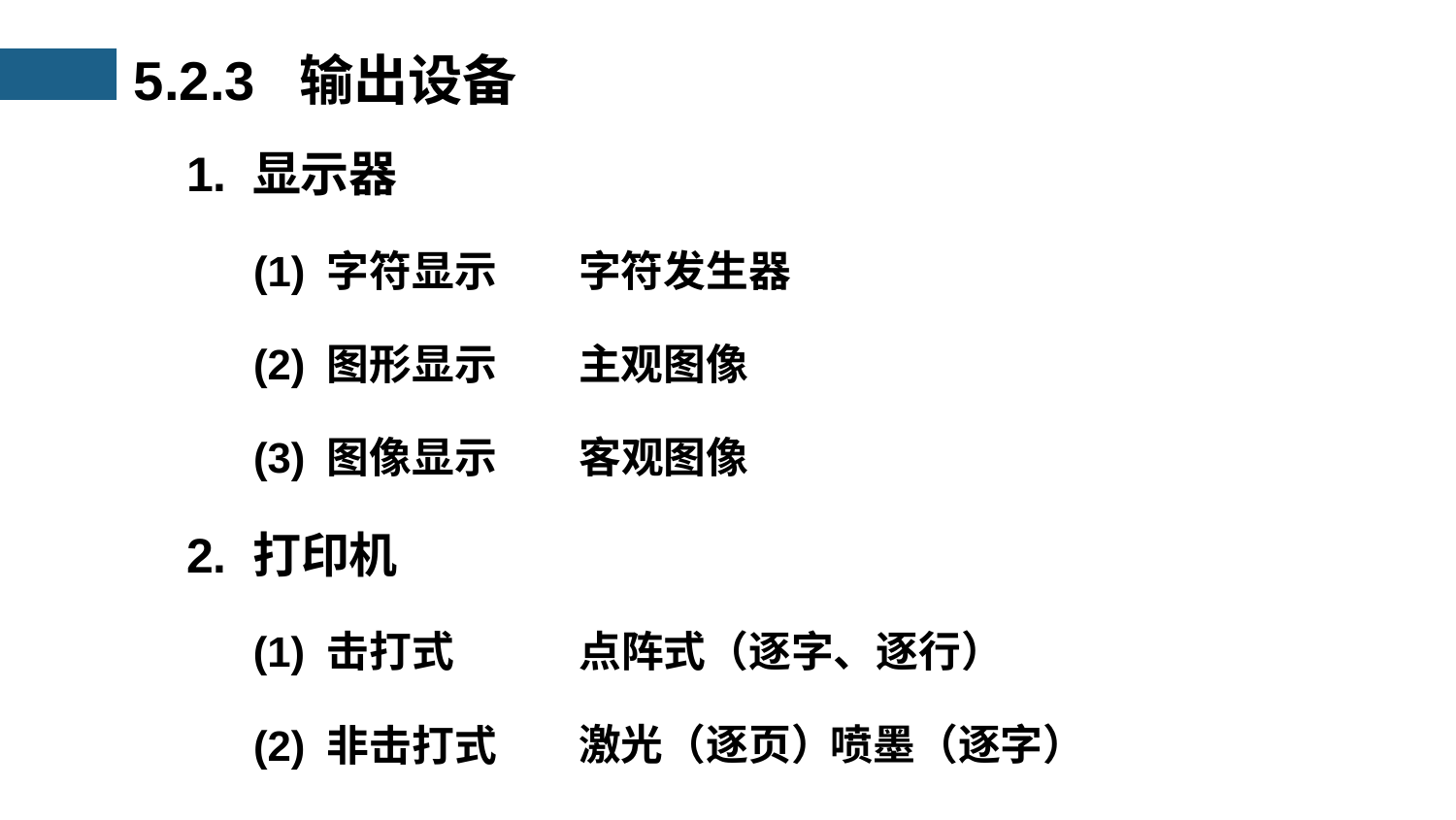

5.2.3  输出设备
1. 显示器
(1) 字符显示
(2) 图形显示
(3) 图像显示
字符发生器
主观图像
客观图像
2. 打印机
(1) 击打式
(2) 非击打式
点阵式（逐字、逐行）
激光（逐页）
喷墨（逐字）